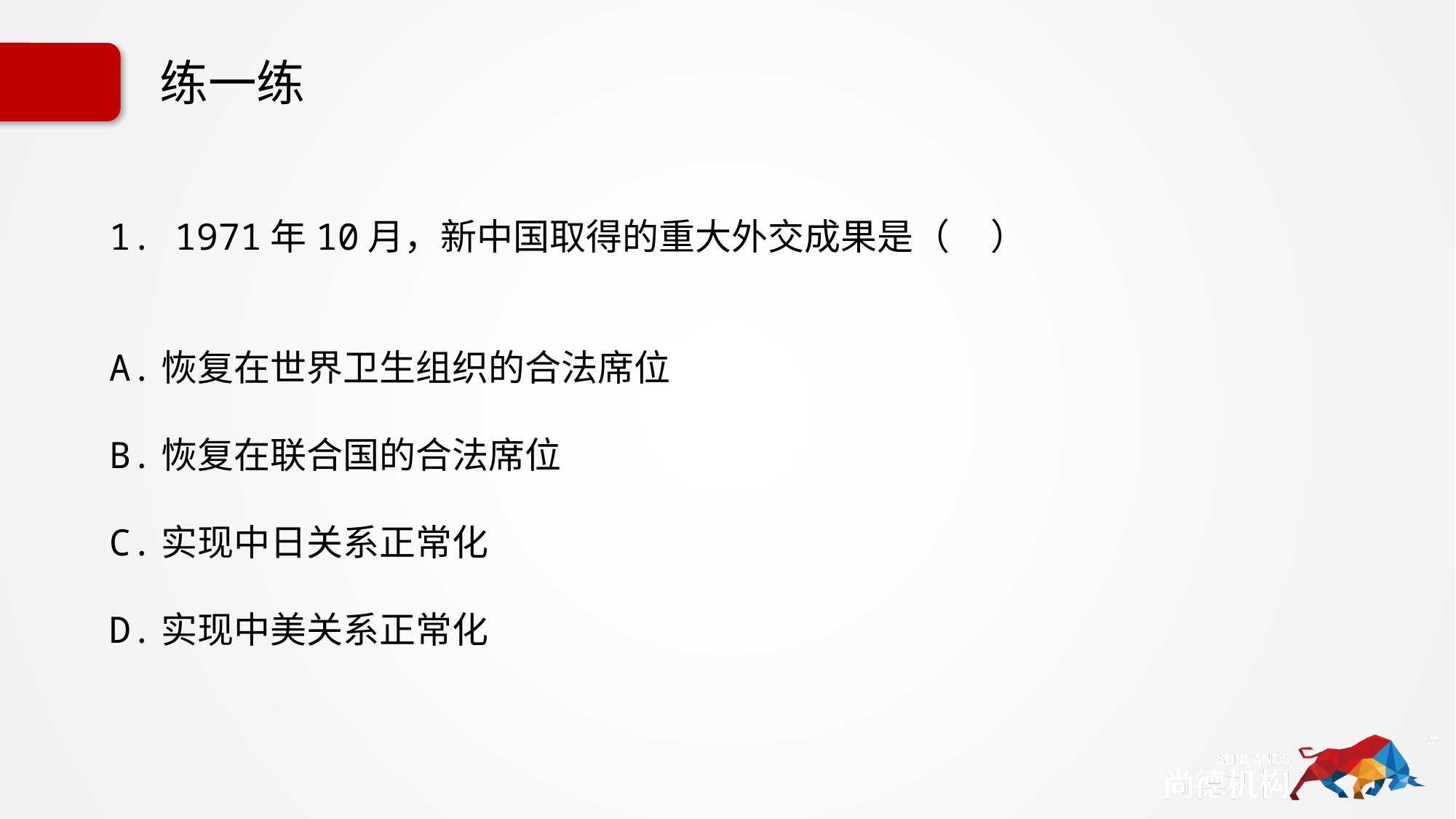

# 练一练
1. 1971年10月，新中国取得的重大外交成果是（     ）

A.恢复在世界卫生组织的合法席位

B.恢复在联合国的合法席位

C.实现中日关系正常化

D.实现中美关系正常化